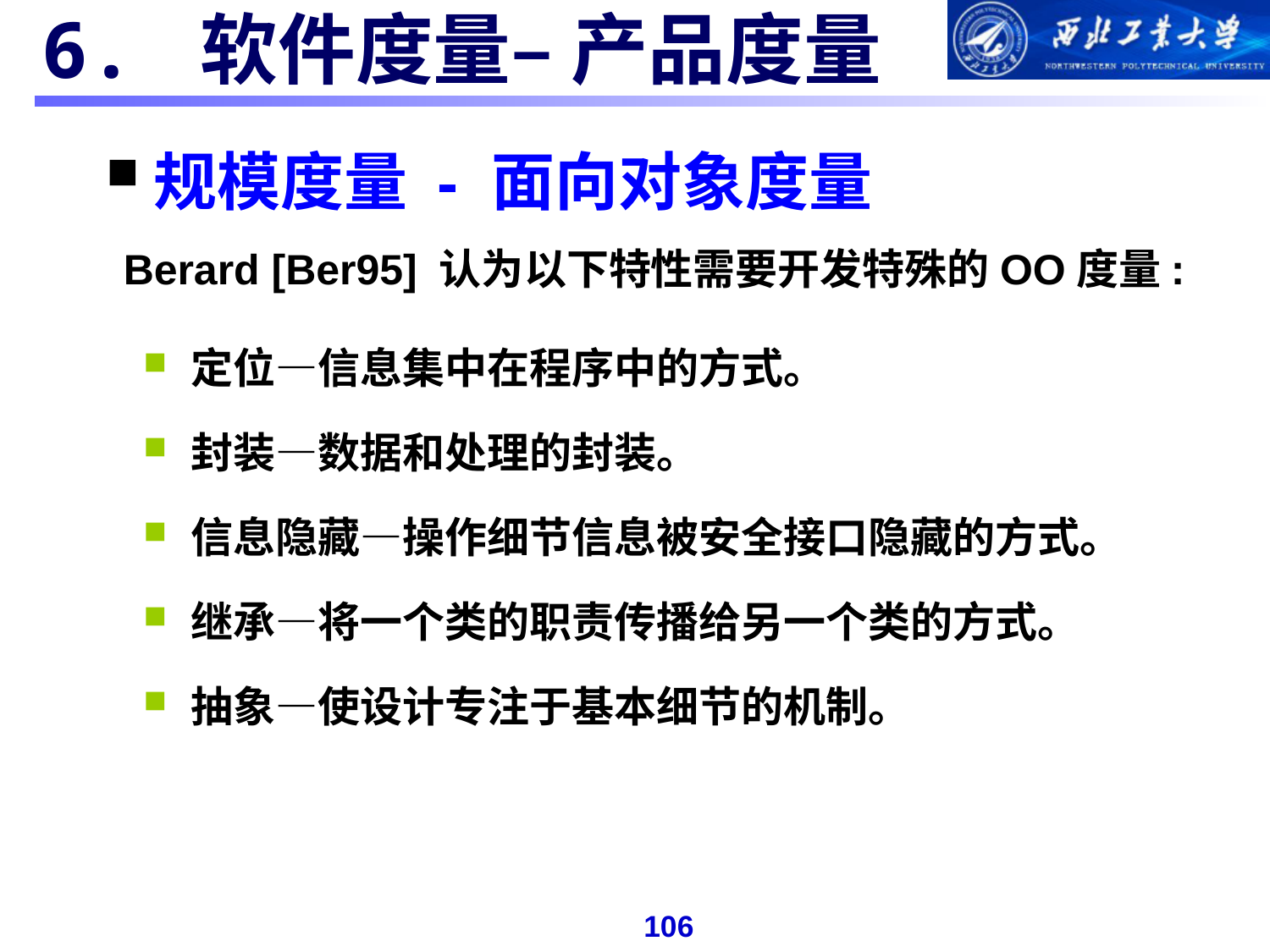

#
6. 软件度量– 产品度量
规模度量 - 面向对象度量

Berard [Ber95] 认为以下特性需要开发特殊的OO度量:
定位—信息集中在程序中的方式。
封装—数据和处理的封装。
信息隐藏—操作细节信息被安全接口隐藏的方式。
继承—将一个类的职责传播给另一个类的方式。
抽象—使设计专注于基本细节的机制。